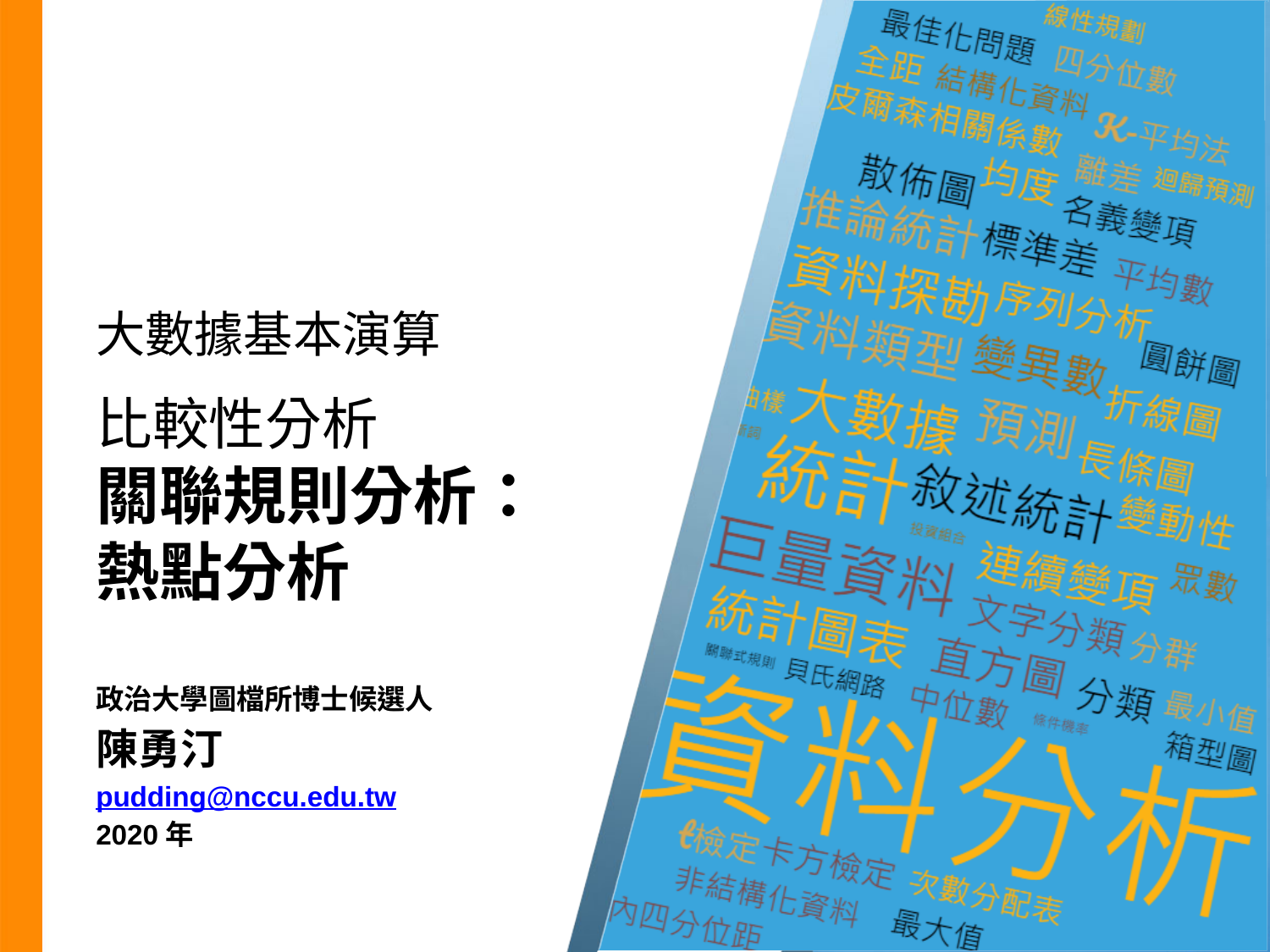

# 大數據基本演算

比較性分析
關聯規則分析：
熱點分析

政治大學圖檔所博士候選人
陳勇汀
pudding@nccu.edu.tw
2020年